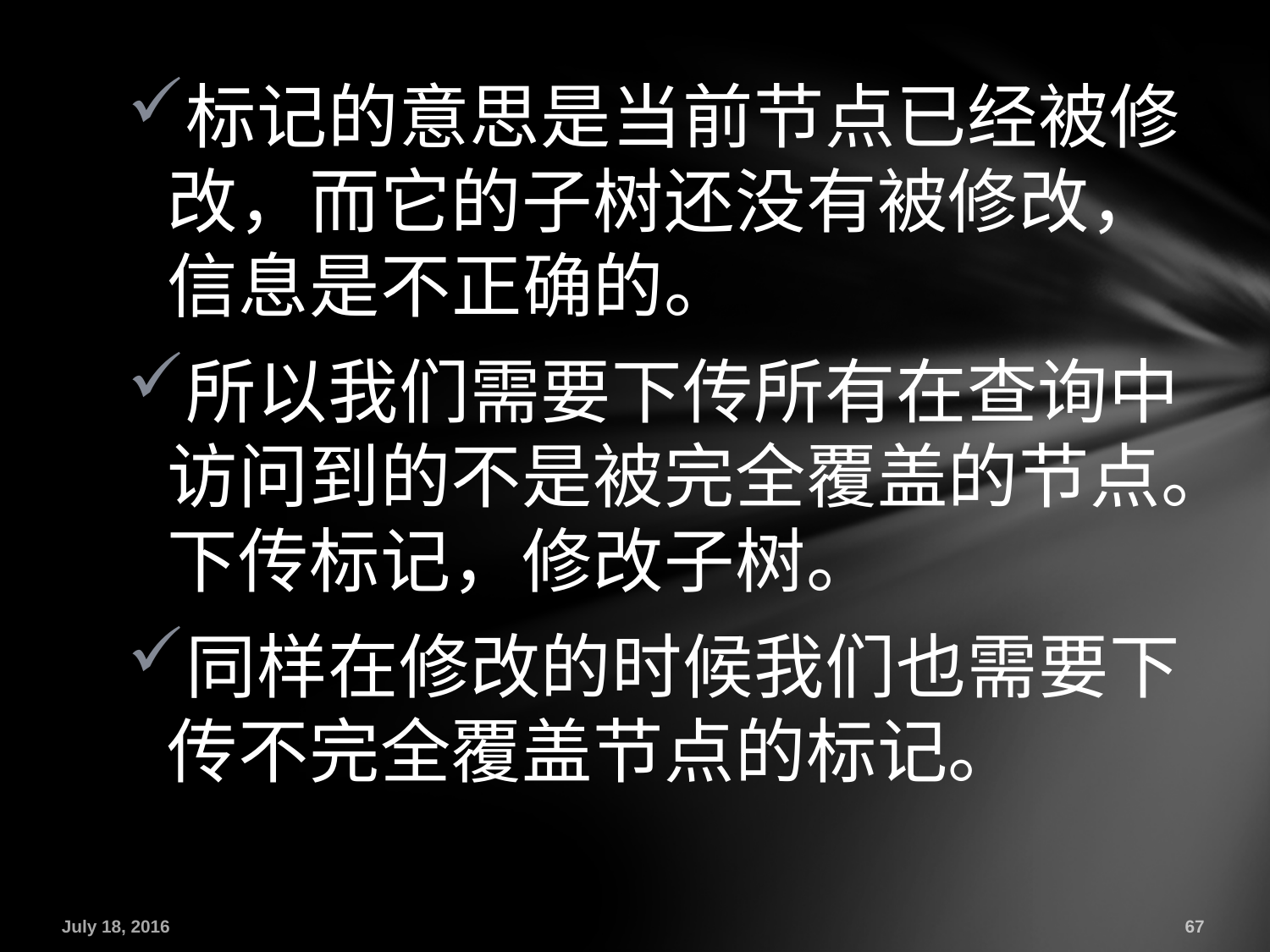

标记的意思是当前节点已经被修改，而它的子树还没有被修改，信息是不正确的。
所以我们需要下传所有在查询中访问到的不是被完全覆盖的节点。下传标记，修改子树。
同样在修改的时候我们也需要下传不完全覆盖节点的标记。
July 18, 2016

67